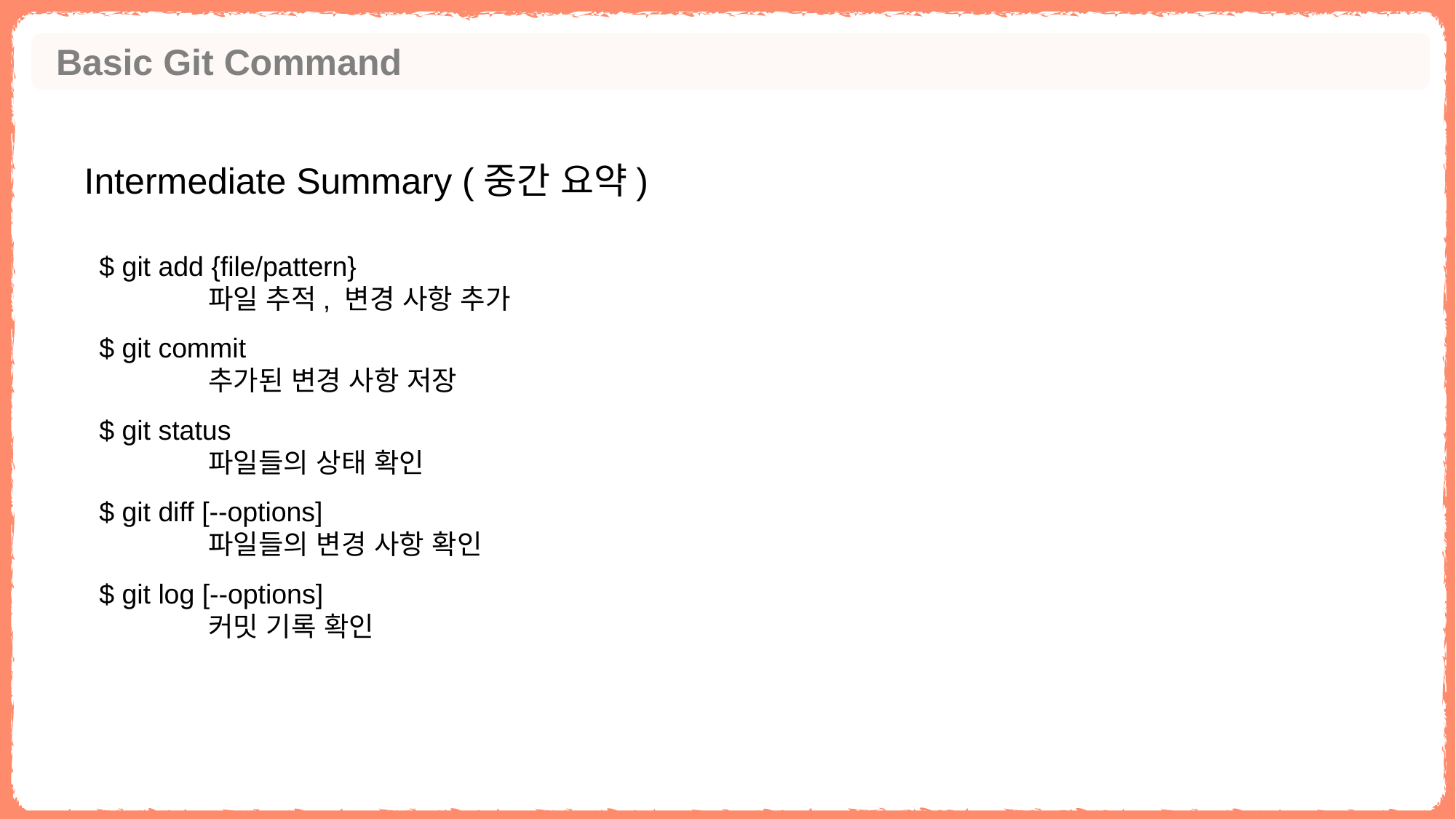

Basic Git Command
Intermediate Summary (중간 요약)
$ git add {file/pattern}
	파일 추적, 변경 사항 추가
$ git commit
	추가된 변경 사항 저장
$ git status
	파일들의 상태 확인
$ git diff [--options]
	파일들의 변경 사항 확인
$ git log [--options]
	커밋 기록 확인